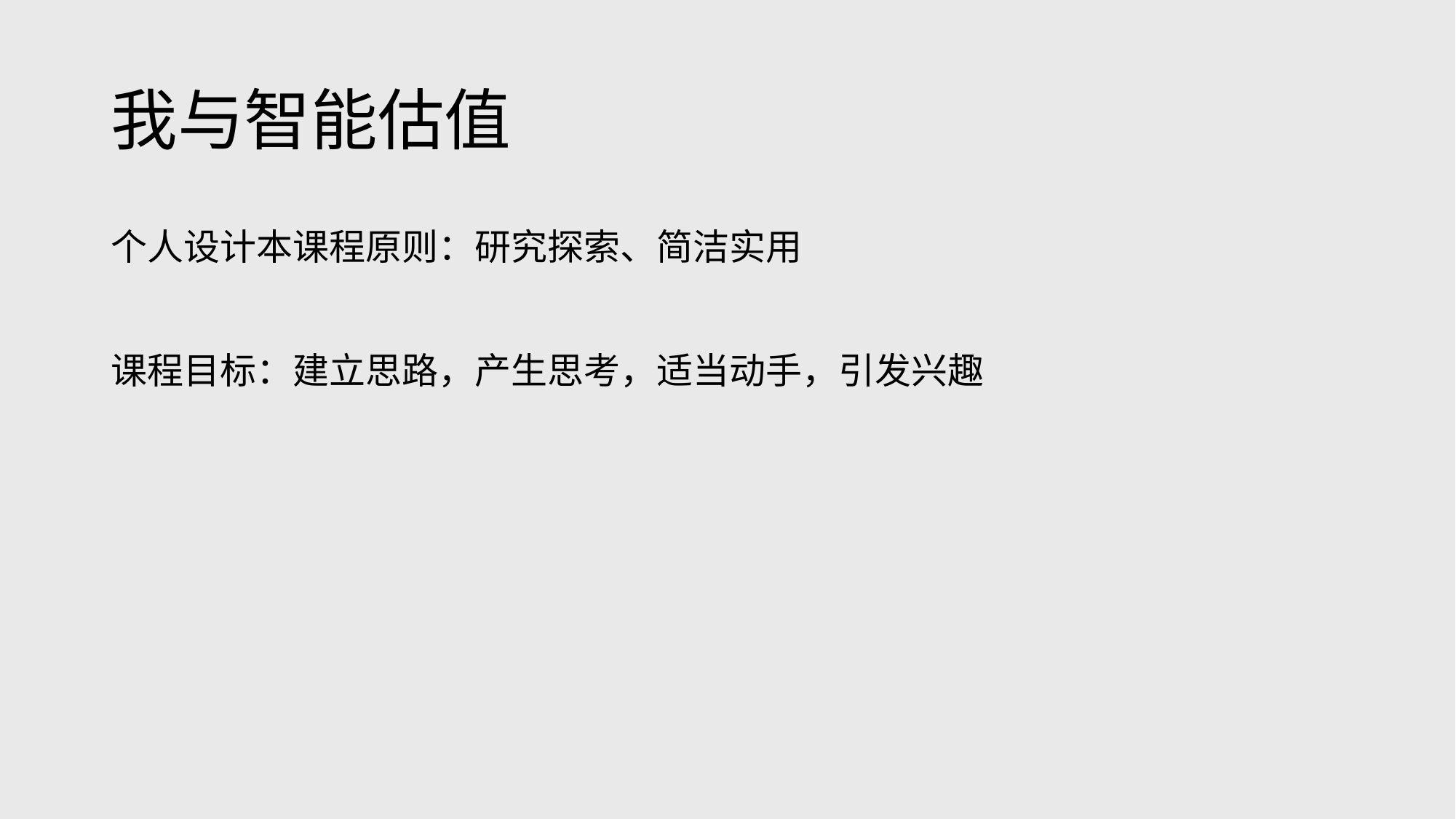

# 我与智能估值
个人设计本课程原则：研究探索、简洁实用

课程目标：建立思路，产生思考，适当动手，引发兴趣